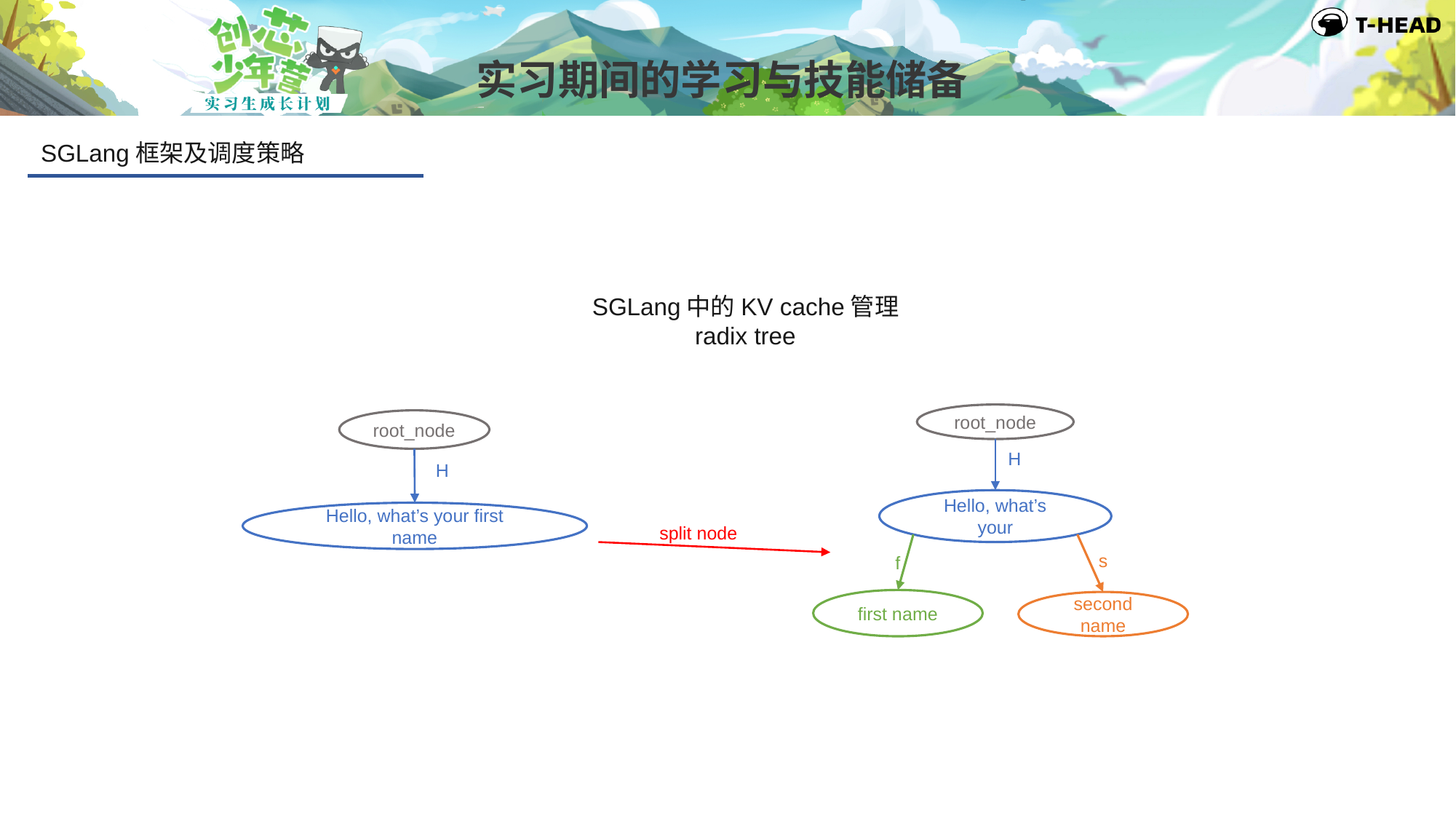

实习期间的学习与技能储备
SGLang框架及调度策略
SGLang中的KV cache管理
radix tree
root_node
root_node
H
H
Hello, what’s your
Hello, what’s your first name
split node
s
f
first name
second name